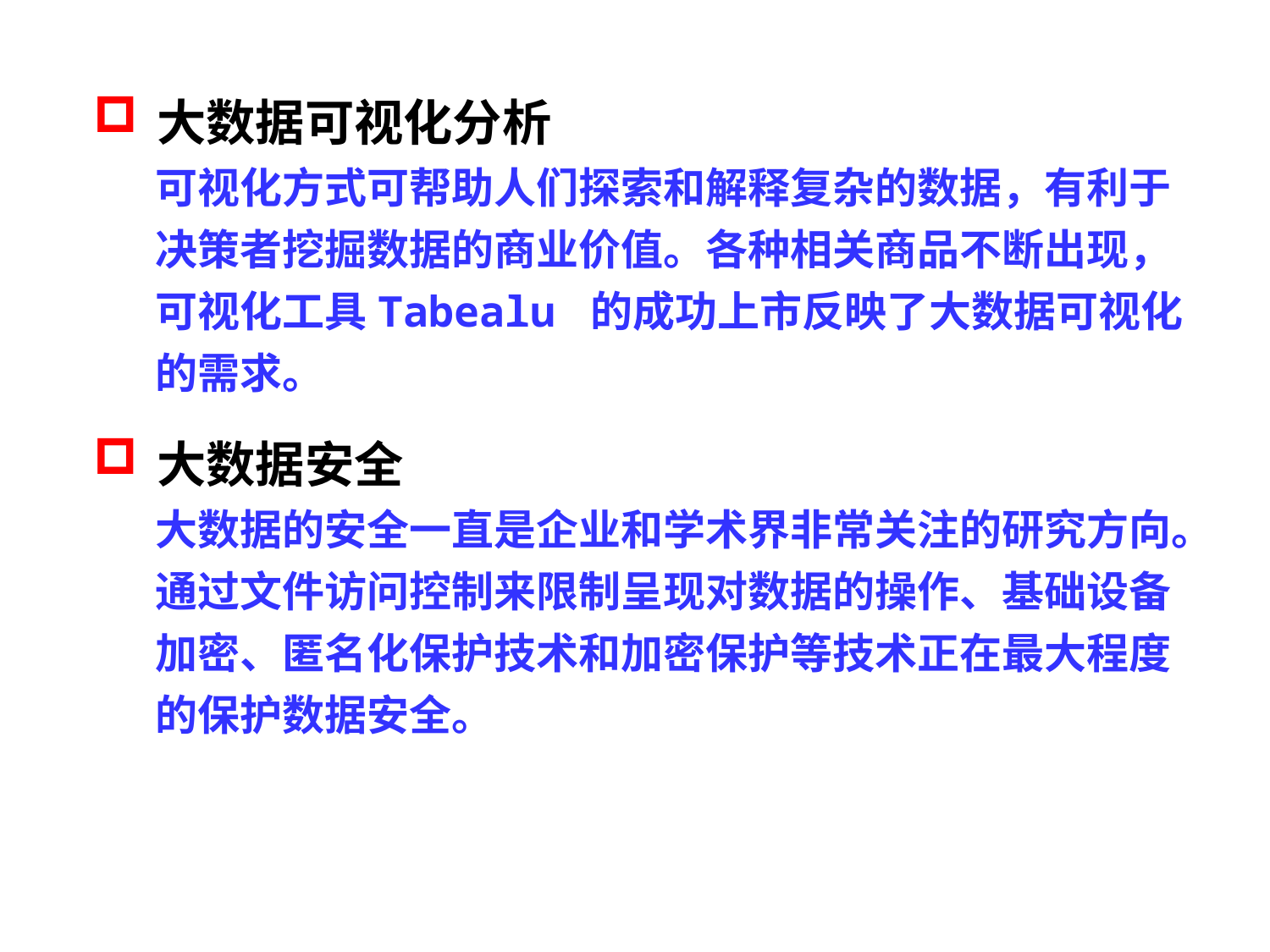

大数据可视化分析
可视化方式可帮助人们探索和解释复杂的数据，有利于决策者挖掘数据的商业价值。各种相关商品不断出现，可视化工具Tabealu 的成功上市反映了大数据可视化的需求。
大数据安全
大数据的安全一直是企业和学术界非常关注的研究方向。通过文件访问控制来限制呈现对数据的操作、基础设备加密、匿名化保护技术和加密保护等技术正在最大程度的保护数据安全。